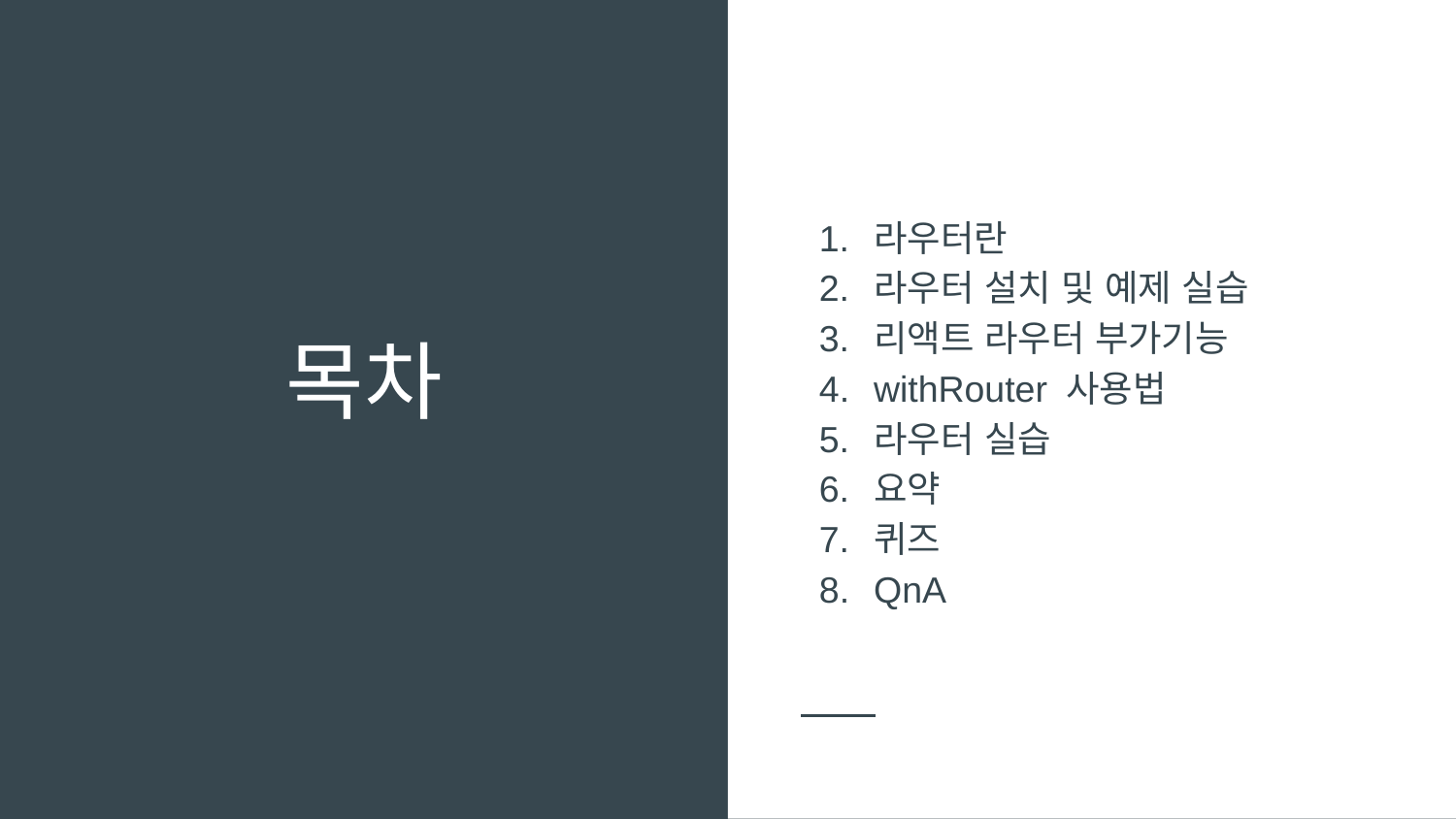

라우터란
라우터 설치 및 예제 실습
리액트 라우터 부가기능
withRouter 사용법
라우터 실습
요약
퀴즈
QnA
# 목차